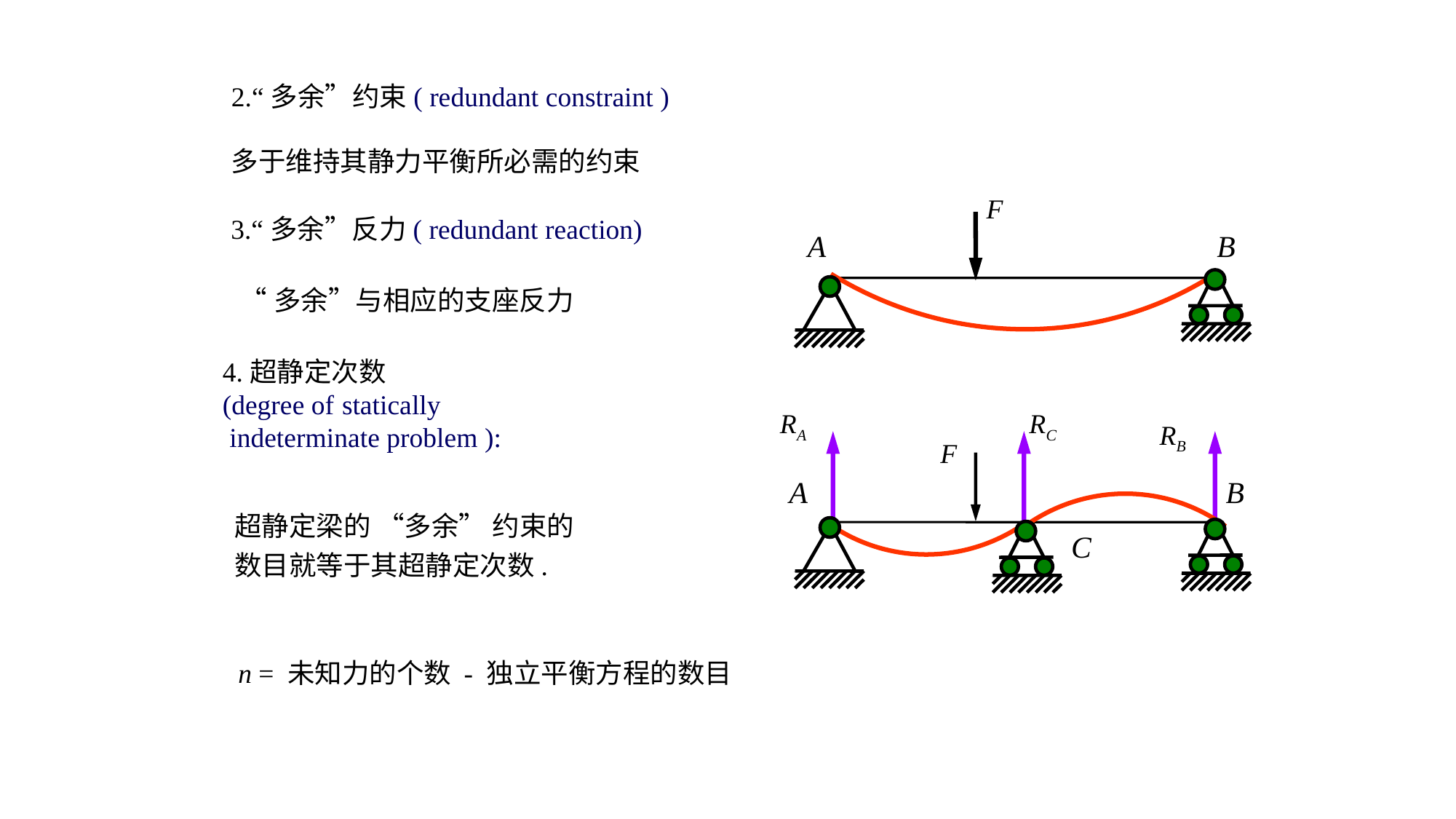

F

A
B

RA
RC

F

A
B

C
RB
2.“多余”约束( redundant constraint )
多于维持其静力平衡所必需的约束
3.“多余”反力( redundant reaction)

“多余”与相应的支座反力
4.超静定次数
(degree of statically
 indeterminate problem ):
超静定梁的 “多余” 约束的
数目就等于其超静定次数.
n = 未知力的个数 - 独立平衡方程的数目